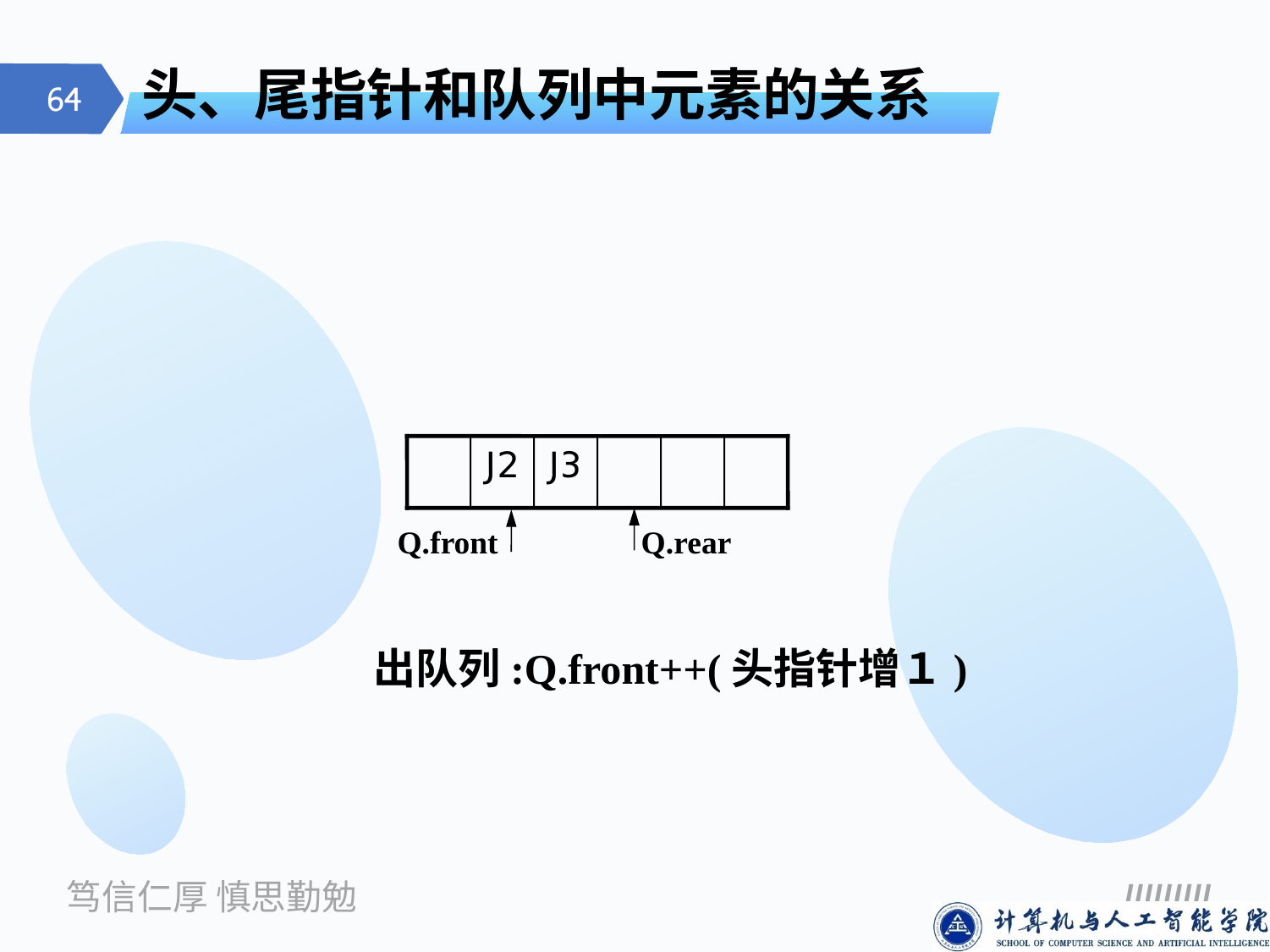

# 头、尾指针和队列中元素的关系

J2

J3

Q.front
Q.rear
出队列:Q.front++(头指针增１)